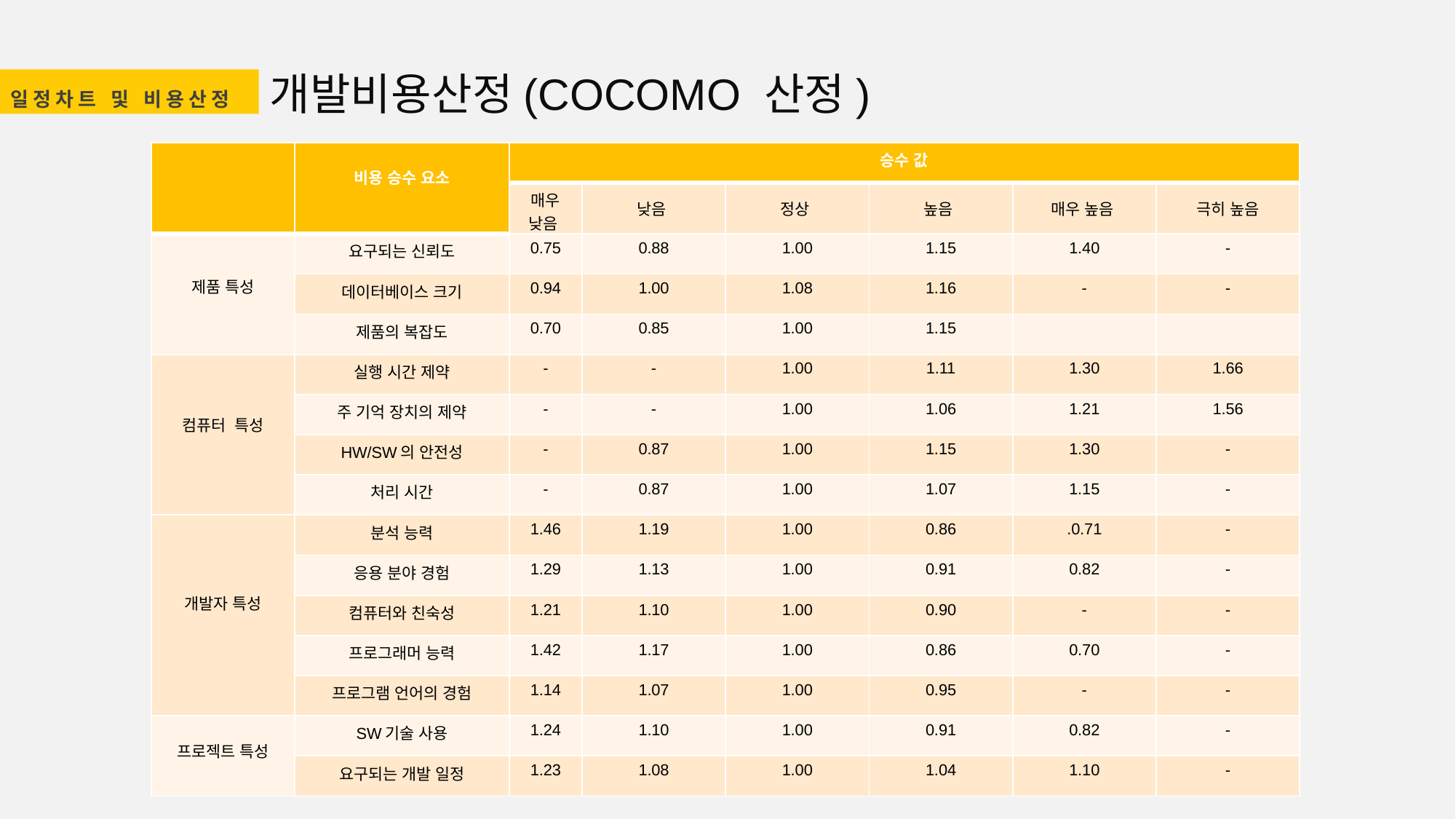

개발비용산정(COCOMO 산정)
일정차트 및 비용산정

|  | 비용 승수 요소 | 승수 값 |  |  |  |  |  |
| --- | --- | --- | --- | --- | --- | --- | --- |
|  |  | 매우 낮음 | 낮음 | 정상 | 높음 | 매우 높음 | 극히 높음 |
| 제품 특성 | 요구되는 신뢰도 | 0.75 | 0.88 | 1.00 | 1.15 | 1.40 | - |
|  | 데이터베이스 크기 | 0.94 | 1.00 | 1.08 | 1.16 | - | - |
|  | 제품의 복잡도 | 0.70 | 0.85 | 1.00 | 1.15 |  |  |
| 컴퓨터 특성 | 실행 시간 제약 | - | - | 1.00 | 1.11 | 1.30 | 1.66 |
|  | 주 기억 장치의 제약 | - | - | 1.00 | 1.06 | 1.21 | 1.56 |
|  | HW/SW의 안전성 | - | 0.87 | 1.00 | 1.15 | 1.30 | - |
|  | 처리 시간 | - | 0.87 | 1.00 | 1.07 | 1.15 | - |
| 개발자 특성 | 분석 능력 | 1.46 | 1.19 | 1.00 | 0.86 | .0.71 | - |
|  | 응용 분야 경험 | 1.29 | 1.13 | 1.00 | 0.91 | 0.82 | - |
|  | 컴퓨터와 친숙성 | 1.21 | 1.10 | 1.00 | 0.90 | - | - |
|  | 프로그래머 능력 | 1.42 | 1.17 | 1.00 | 0.86 | 0.70 | - |
|  | 프로그램 언어의 경험 | 1.14 | 1.07 | 1.00 | 0.95 | - | - |
| 프로젝트 특성 | SW기술 사용 | 1.24 | 1.10 | 1.00 | 0.91 | 0.82 | - |
|  | 요구되는 개발 일정 | 1.23 | 1.08 | 1.00 | 1.04 | 1.10 | - |